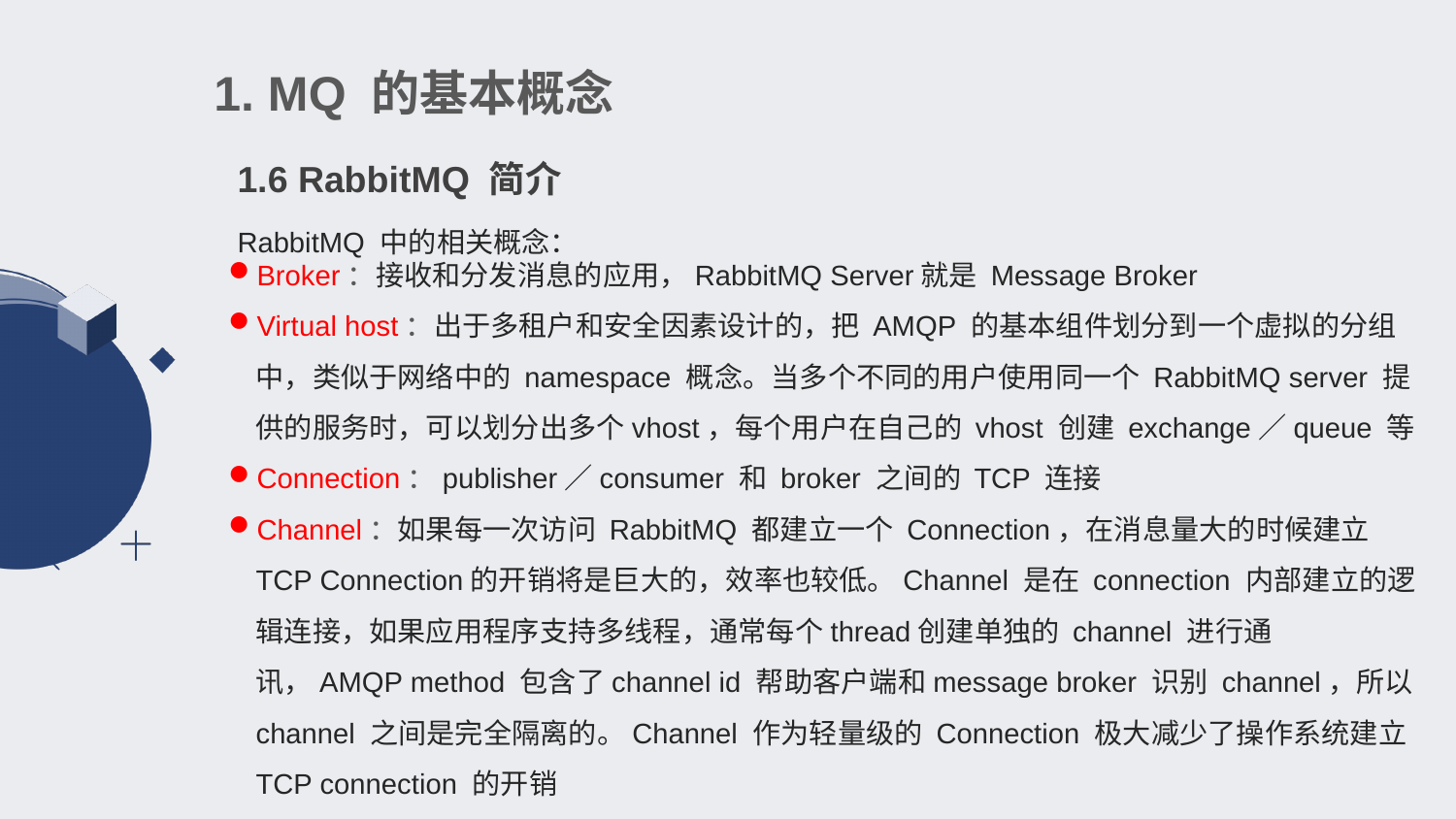

1. MQ 的基本概念
1.6 RabbitMQ 简介
RabbitMQ 中的相关概念：
Broker：接收和分发消息的应用，RabbitMQ Server就是 Message Broker
Virtual host：出于多租户和安全因素设计的，把 AMQP 的基本组件划分到一个虚拟的分组中，类似于网络中的 namespace 概念。当多个不同的用户使用同一个 RabbitMQ server 提供的服务时，可以划分出多个vhost，每个用户在自己的 vhost 创建 exchange／queue 等
Connection：publisher／consumer 和 broker 之间的 TCP 连接
Channel：如果每一次访问 RabbitMQ 都建立一个 Connection，在消息量大的时候建立 TCP Connection的开销将是巨大的，效率也较低。Channel 是在 connection 内部建立的逻辑连接，如果应用程序支持多线程，通常每个thread创建单独的 channel 进行通讯，AMQP method 包含了channel id 帮助客户端和message broker 识别 channel，所以 channel 之间是完全隔离的。Channel 作为轻量级的 Connection 极大减少了操作系统建立 TCP connection 的开销